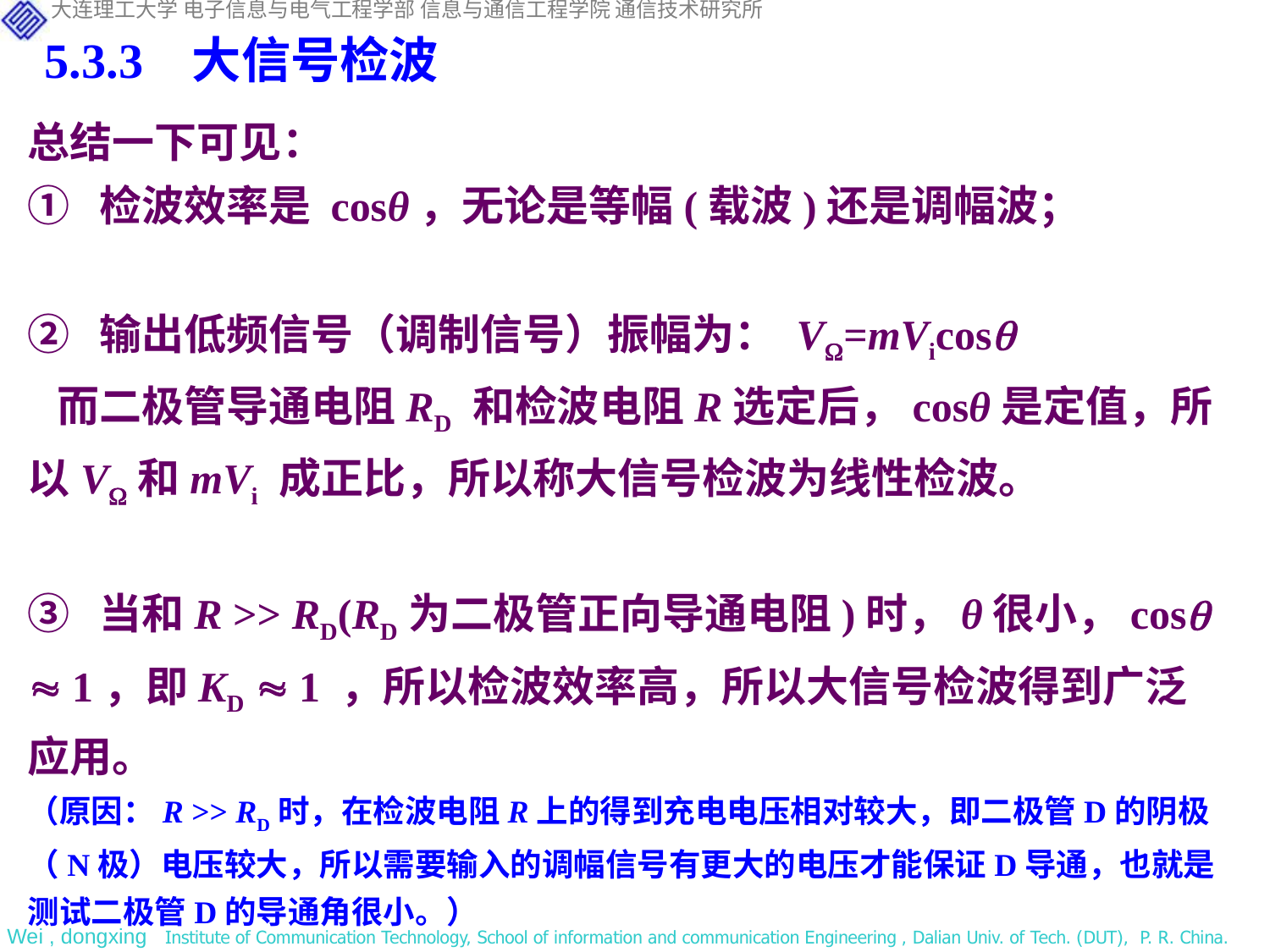

5.3.3   大信号检波
总结一下可见：
①  检波效率是 cosθ，无论是等幅(载波)还是调幅波；

②  输出低频信号（调制信号）振幅为： VΩ=mVicosθ
  而二极管导通电阻RD 和检波电阻R选定后，cosθ是定值，所以VΩ和mVi 成正比，所以称大信号检波为线性检波。

③  当和R >> RD(RD为二极管正向导通电阻)时，θ很小，cosθ ≈ 1，即KD ≈ 1 ，所以检波效率高，所以大信号检波得到广泛应用。
（原因：R >> RD时，在检波电阻R上的得到充电电压相对较大，即二极管D的阴极（N极）电压较大，所以需要输入的调幅信号有更大的电压才能保证D导通，也就是测试二极管D的导通角很小。）